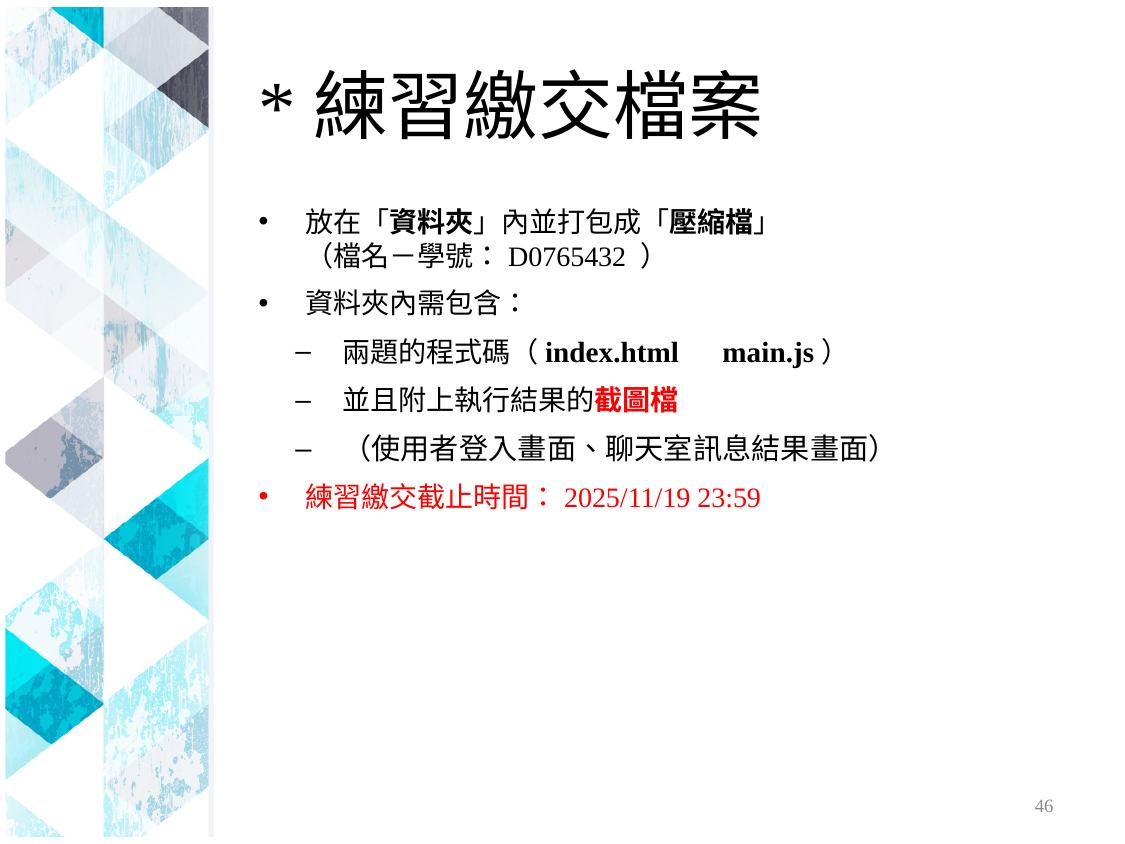

# *練習繳交檔案
放在「資料夾」內並打包成「壓縮檔」
（檔名－學號：D0765432 ）
資料夾內需包含：
兩題的程式碼（index.html　main.js）
並且附上執行結果的截圖檔
（使用者登入畫面、聊天室訊息結果畫面）
練習繳交截止時間：2025/11/19 23:59
46